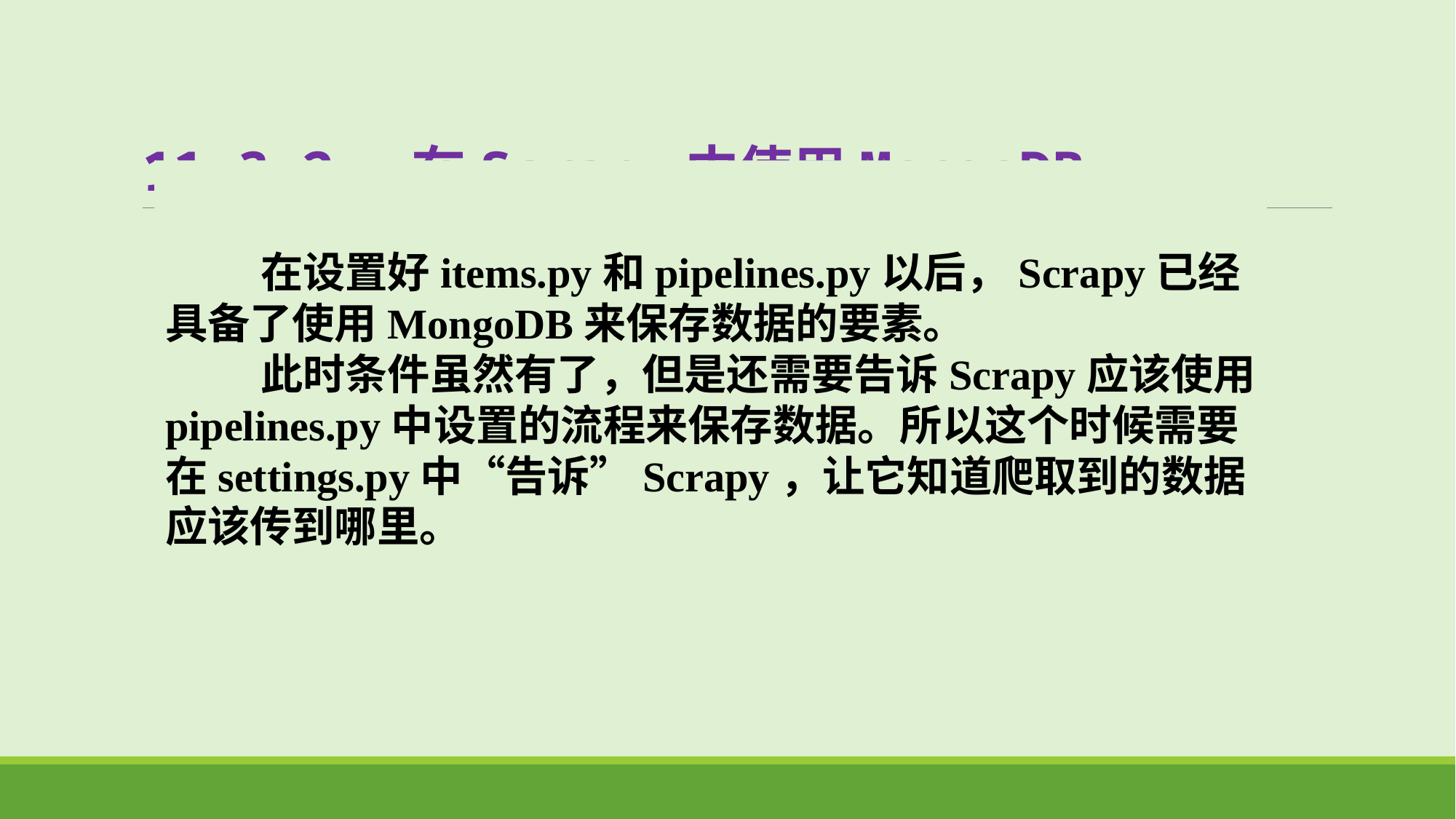

# 11.3.2  在Scrapy中使用MongoDB
      在设置好items.py和pipelines.py以后，Scrapy已经具备了使用MongoDB来保存数据的要素。
      此时条件虽然有了，但是还需要告诉Scrapy应该使用pipelines.py中设置的流程来保存数据。所以这个时候需要在settings.py中“告诉”Scrapy，让它知道爬取到的数据应该传到哪里。